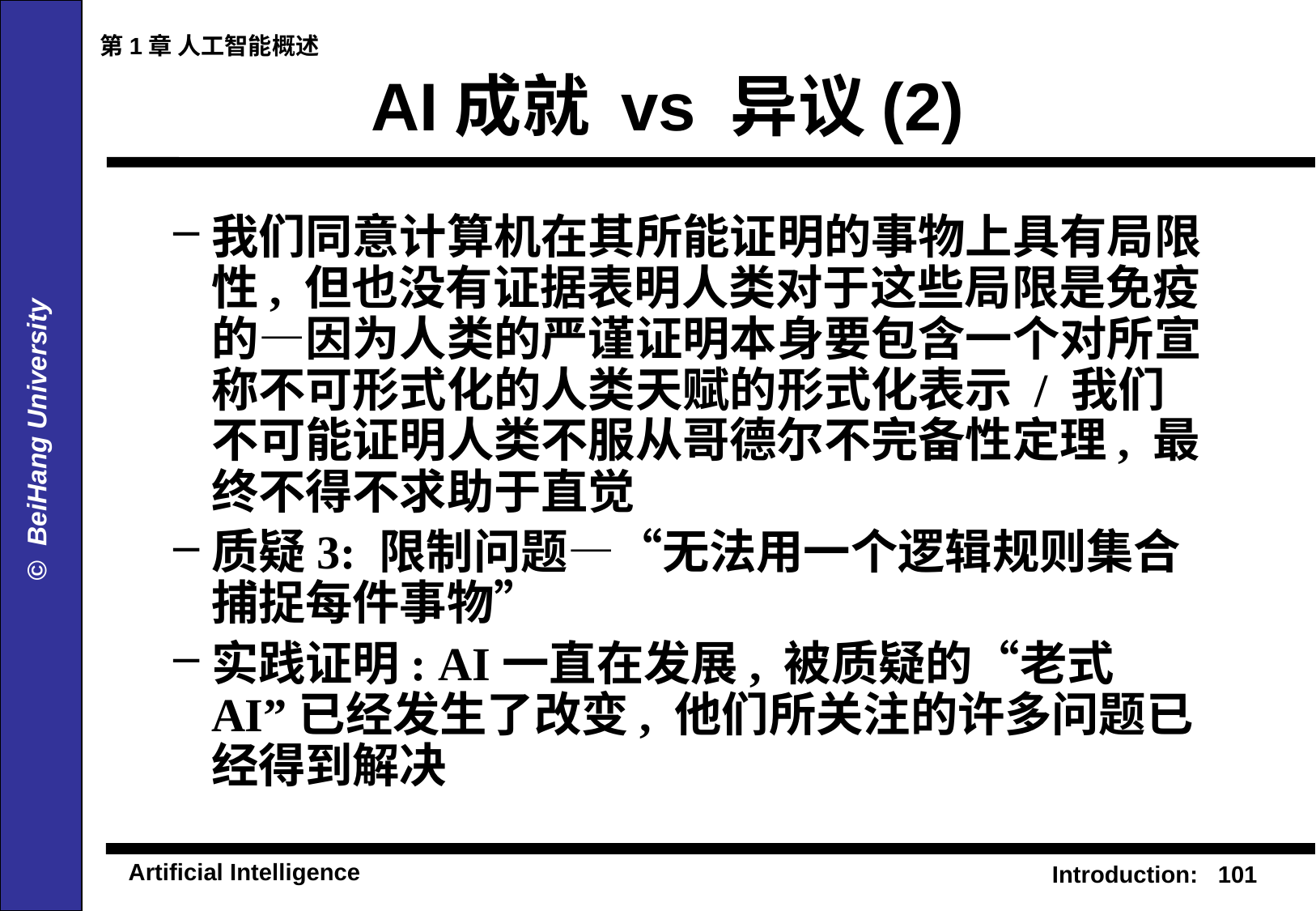

第1章 人工智能概述
# AI成就 vs 异议(2)
我们同意计算机在其所能证明的事物上具有局限性, 但也没有证据表明人类对于这些局限是免疫的—因为人类的严谨证明本身要包含一个对所宣称不可形式化的人类天赋的形式化表示 / 我们不可能证明人类不服从哥德尔不完备性定理, 最终不得不求助于直觉
质疑3: 限制问题—“无法用一个逻辑规则集合捕捉每件事物”
实践证明: AI一直在发展, 被质疑的“老式AI”已经发生了改变, 他们所关注的许多问题已经得到解决